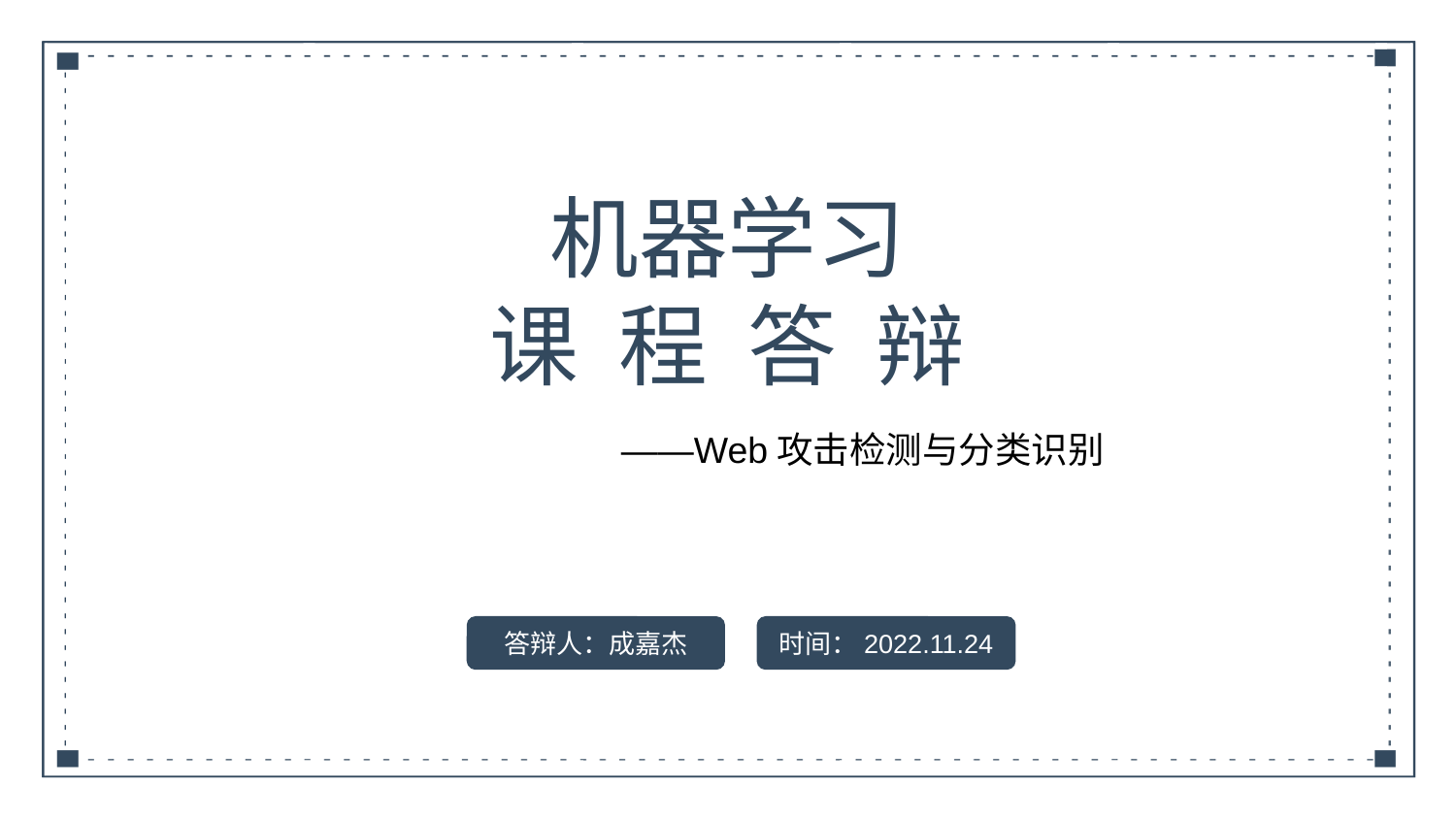

机器学习
课  程  答  辩
——Web攻击检测与分类识别
时间：2022.11.24
答辩人：成嘉杰